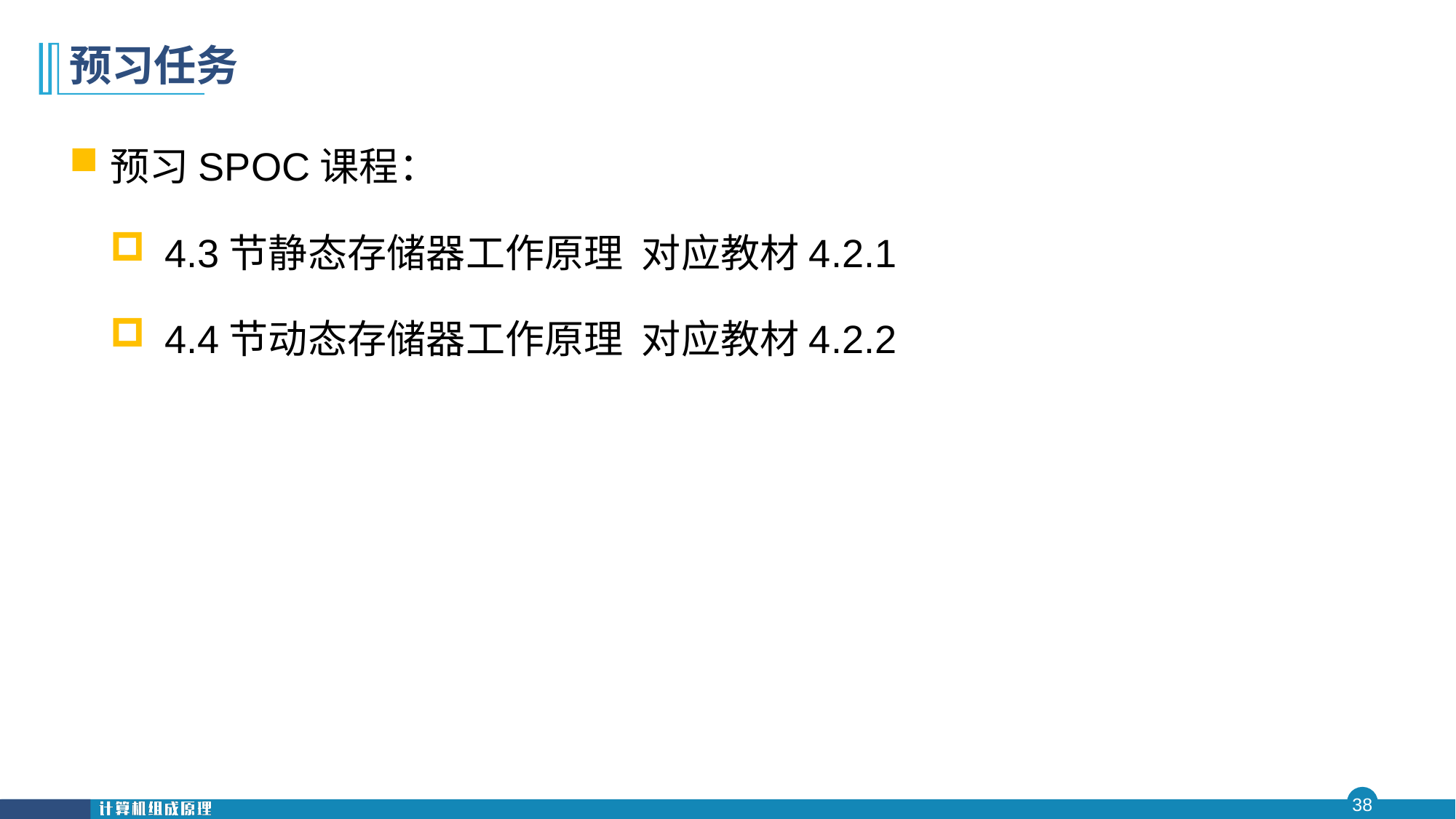

# 预习任务
预习SPOC课程：
4.3节静态存储器工作原理  对应教材4.2.1
4.4节动态存储器工作原理  对应教材4.2.2